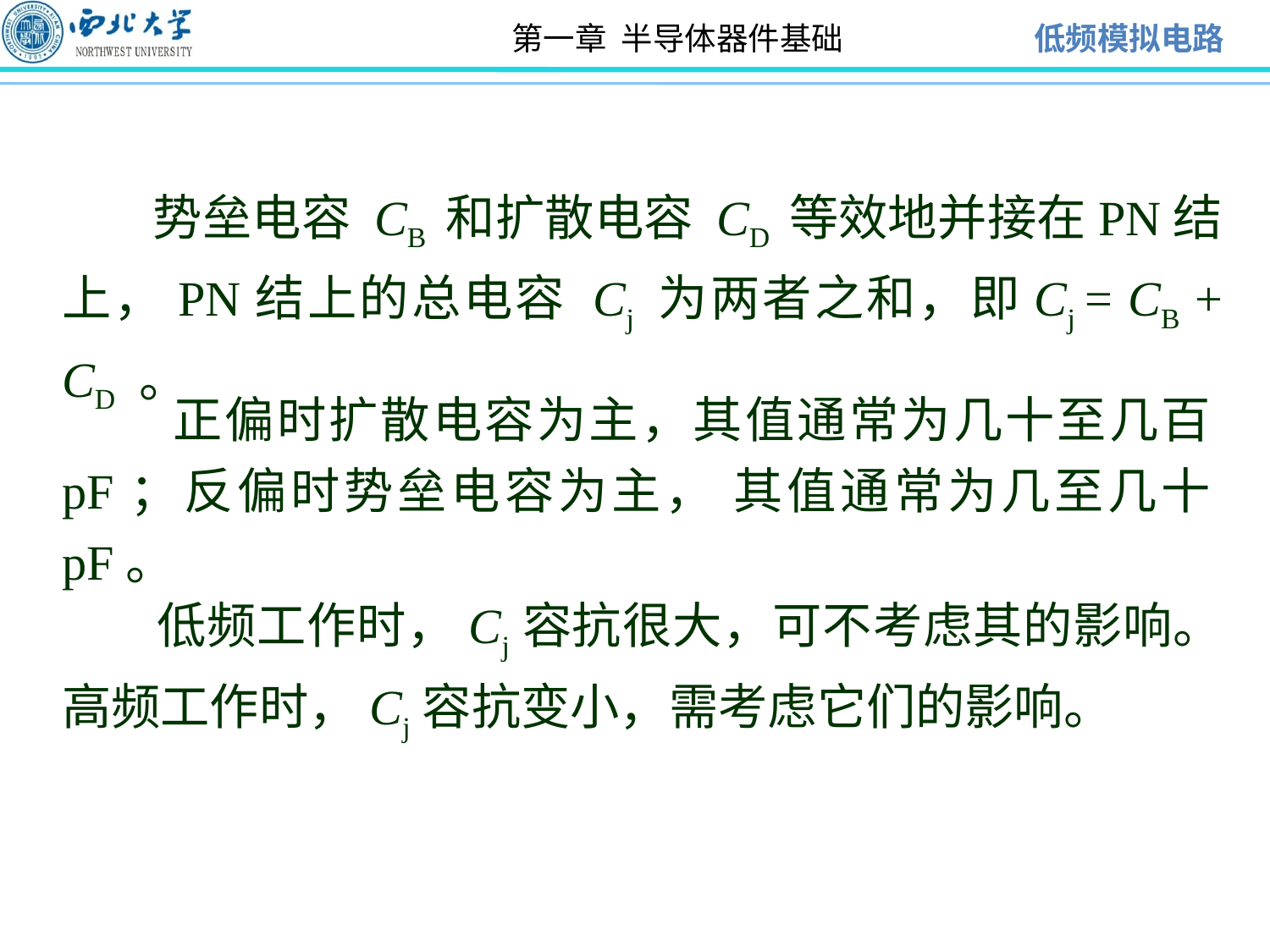

势垒电容 CB 和扩散电容 CD 等效地并接在PN结上，PN结上的总电容 Cj 为两者之和，即Cj = CB + CD 。
       正偏时扩散电容为主，其值通常为几十至几百pF；反偏时势垒电容为主， 其值通常为几至几十pF。
       低频工作时，Cj容抗很大，可不考虑其的影响。高频工作时，Cj容抗变小，需考虑它们的影响。
36